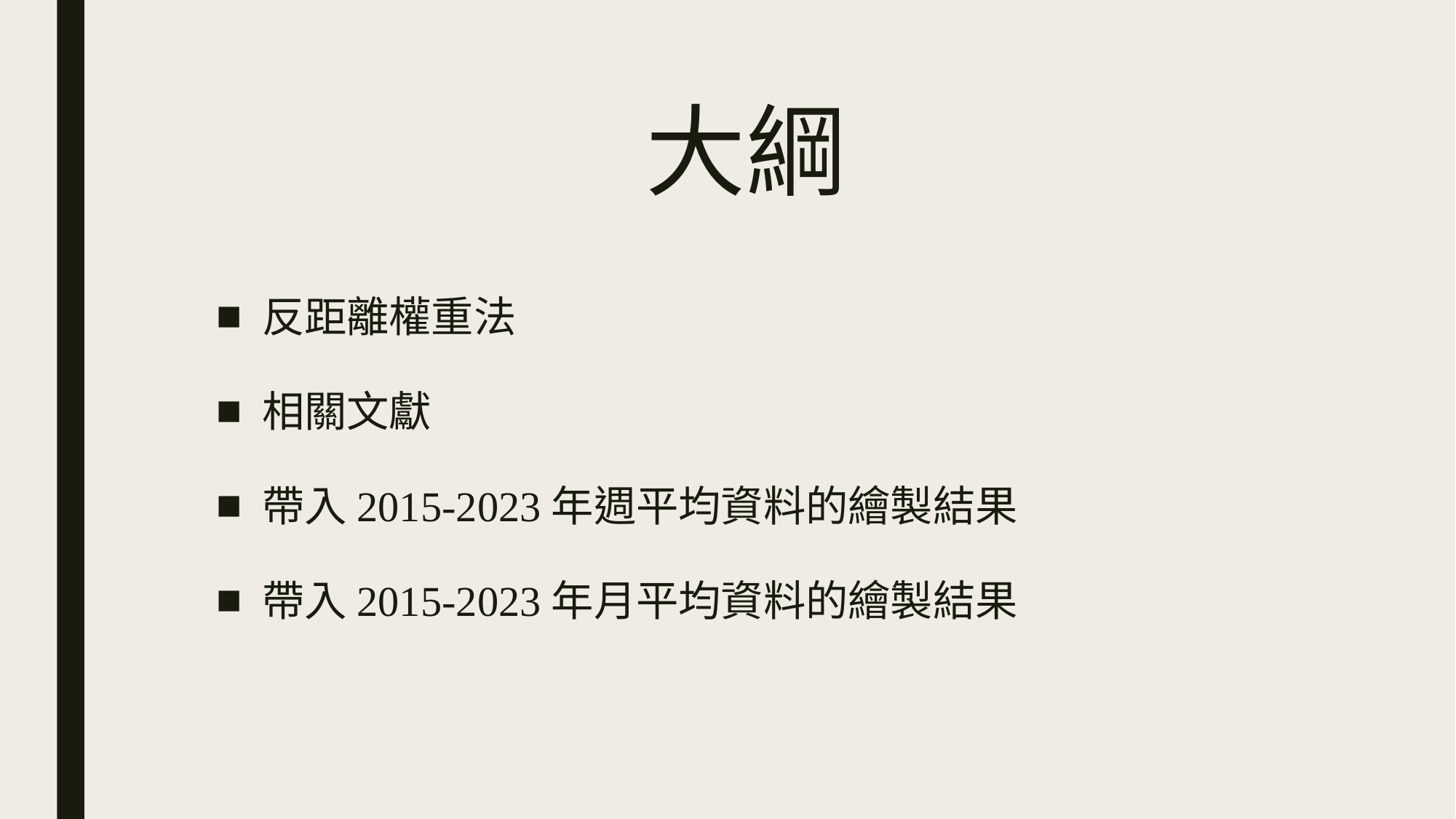

# 大綱
反距離權重法
相關文獻
帶入2015-2023年週平均資料的繪製結果
帶入2015-2023年月平均資料的繪製結果